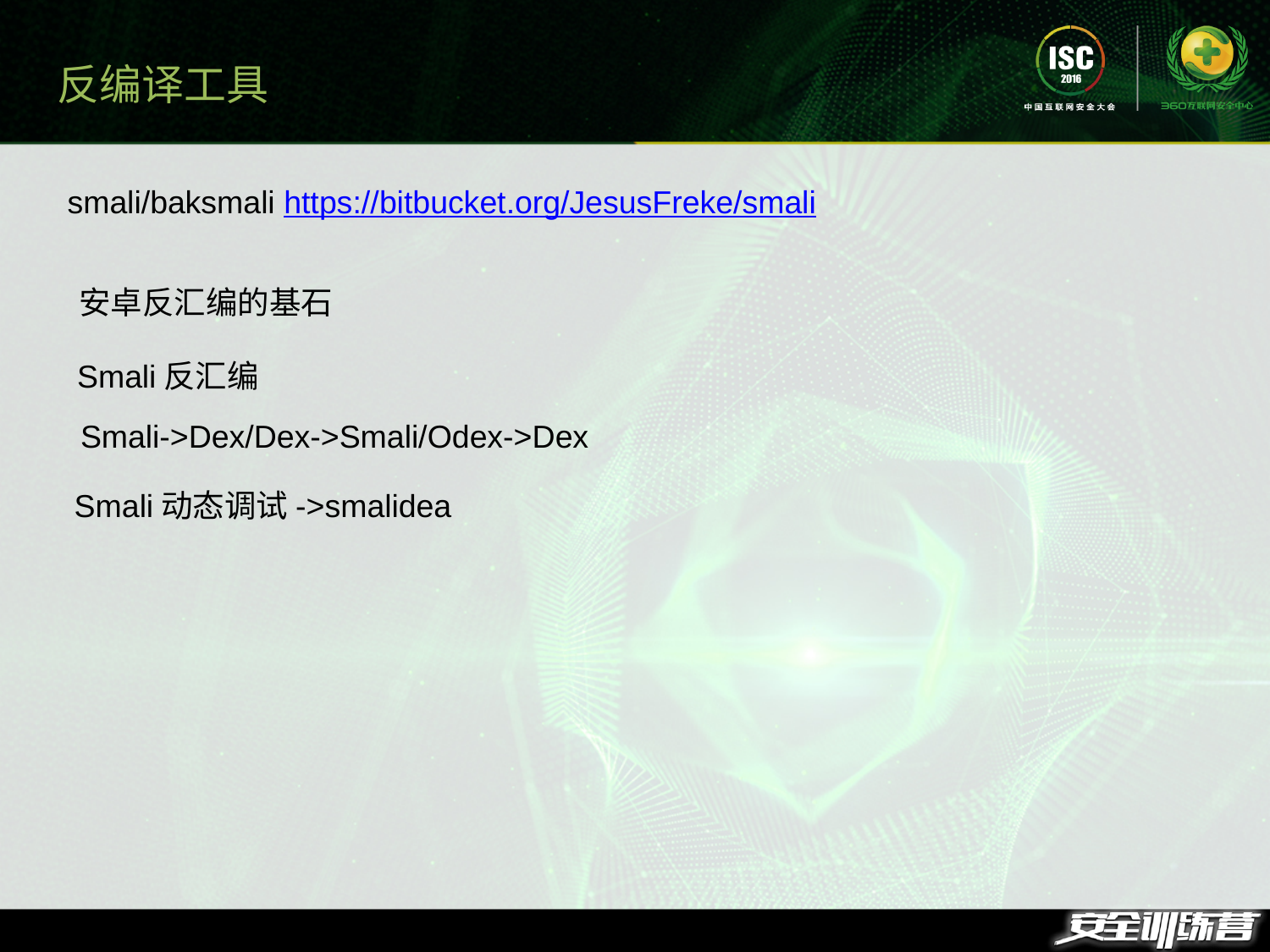

反编译工具
smali/baksmali https://bitbucket.org/JesusFreke/smali
安卓反汇编的基石
Smali反汇编
Smali->Dex/Dex->Smali/Odex->Dex
Smali动态调试->smalidea